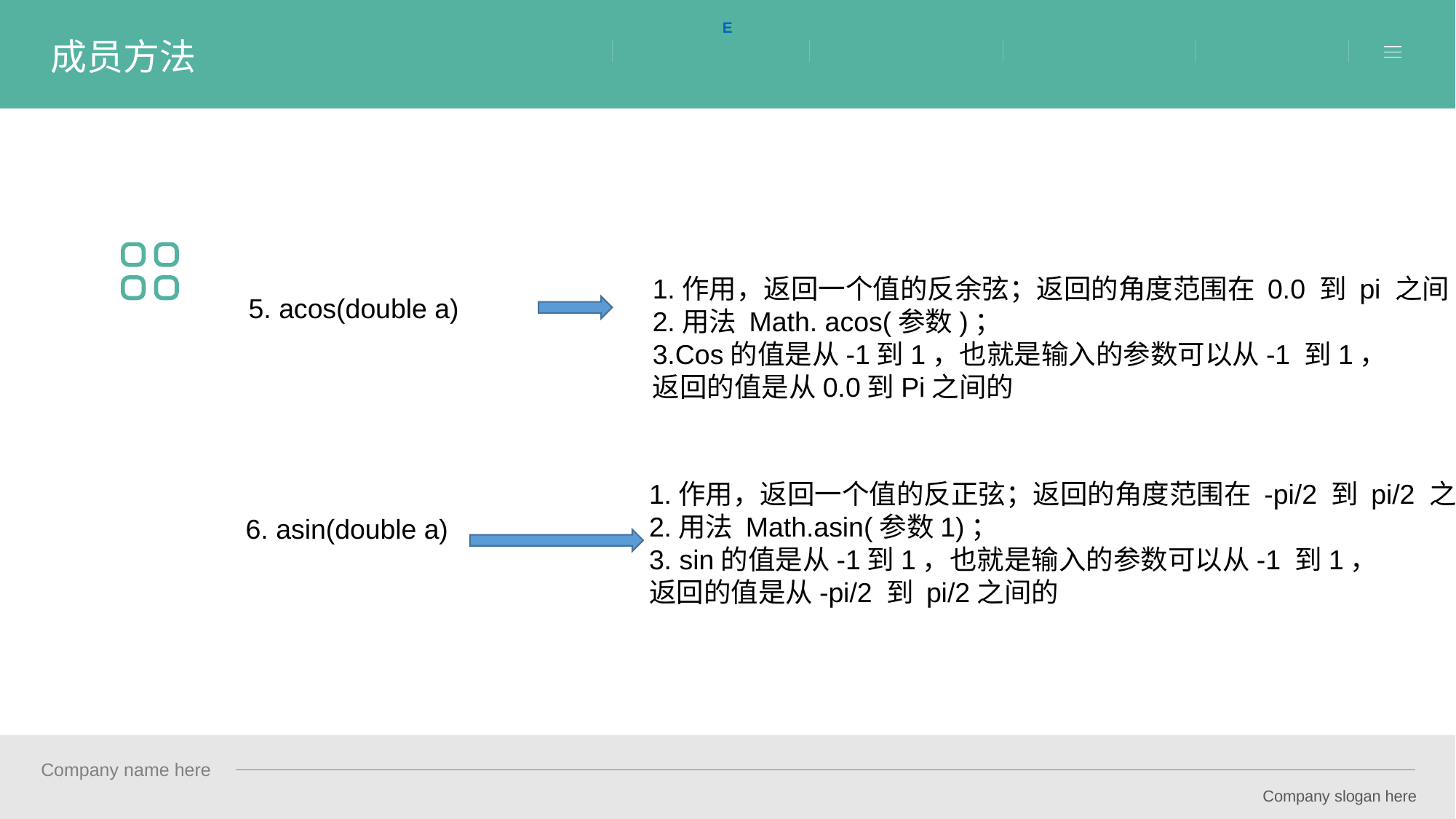

E
成员方法

1.作用，返回一个值的反余弦；返回的角度范围在 0.0 到 pi 之间
2.用法 Math. acos(参数)；
3.Cos的值是从-1到1，也就是输入的参数可以从-1 到1，
返回的值是从0.0到Pi之间的
5. acos(double a)

1.作用，返回一个值的反正弦；返回的角度范围在 -pi/2 到 pi/2 之间
2.用法 Math.asin(参数1)；
3. sin的值是从-1到1，也就是输入的参数可以从-1 到1，
返回的值是从-pi/2 到 pi/2之间的
6. asin(double a)

Company name here
Company slogan here